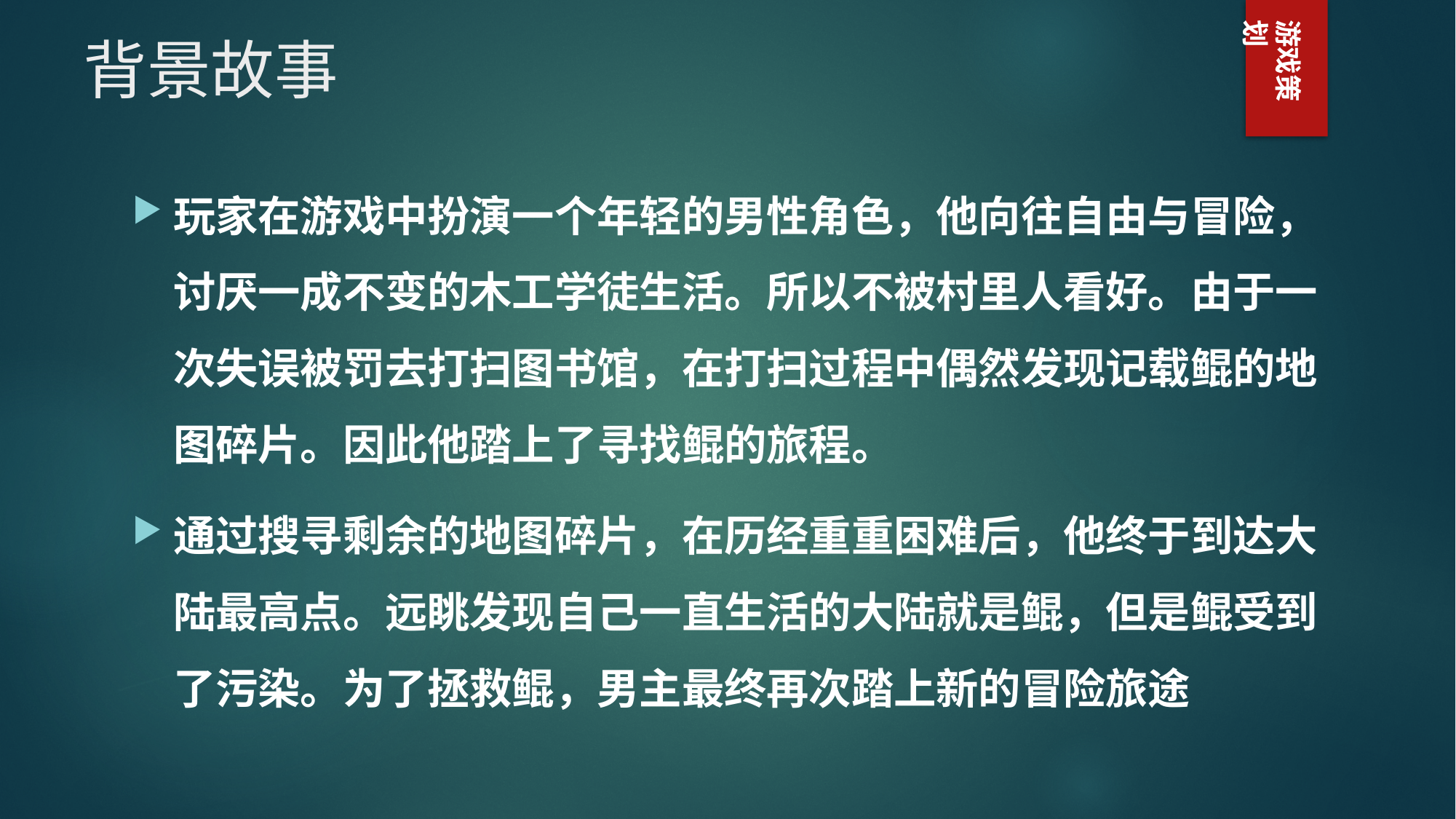

# 背景故事
游戏策划
玩家在游戏中扮演一个年轻的男性角色，他向往自由与冒险，讨厌一成不变的木工学徒生活。所以不被村里人看好。由于一次失误被罚去打扫图书馆，在打扫过程中偶然发现记载鲲的地图碎片。因此他踏上了寻找鲲的旅程。
通过搜寻剩余的地图碎片，在历经重重困难后，他终于到达大陆最高点。远眺发现自己一直生活的大陆就是鲲，但是鲲受到了污染。为了拯救鲲，男主最终再次踏上新的冒险旅途